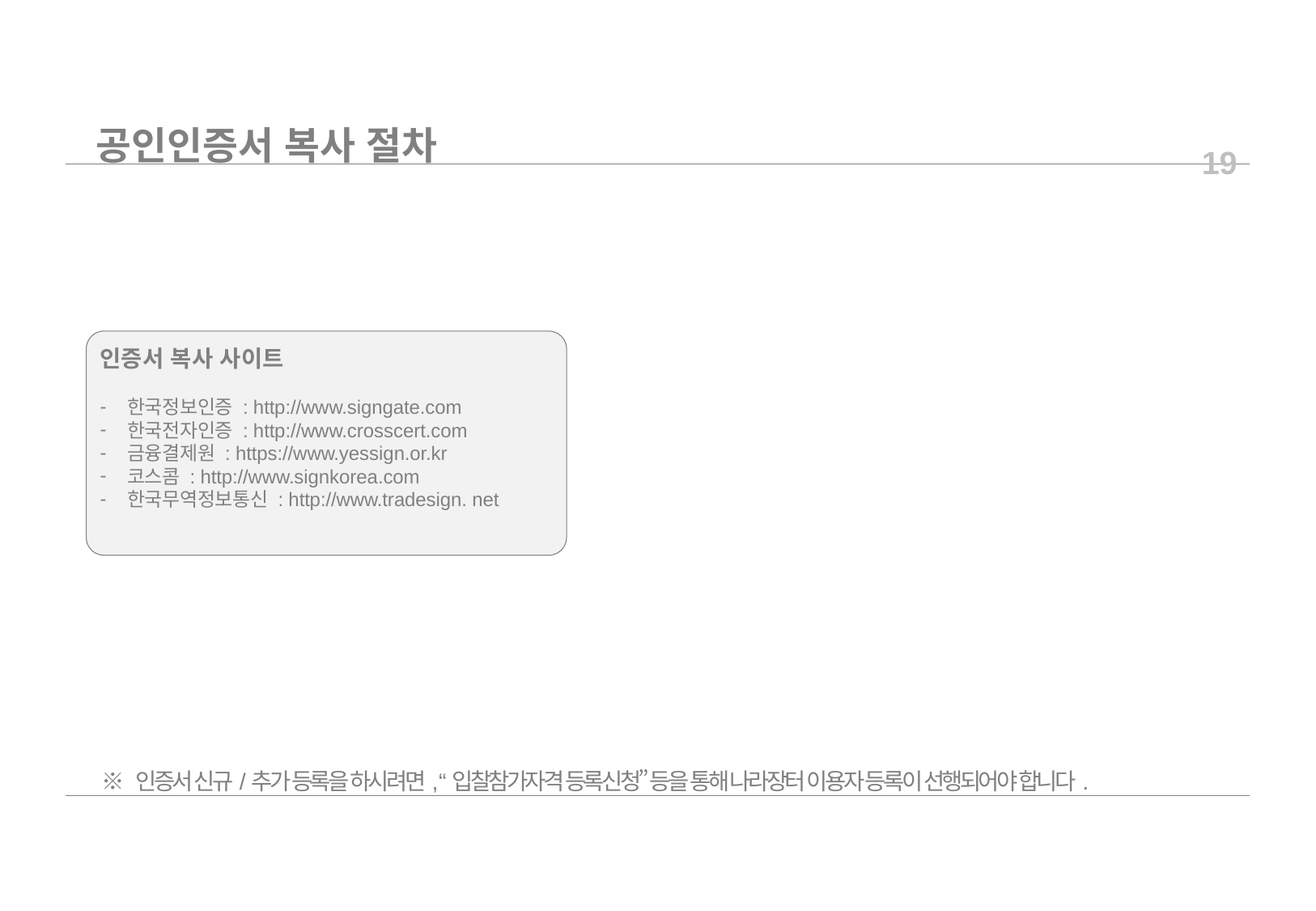

공인인증서 복사 절차
19

인증서 복사 사이트

한국정보인증 : http://www.signgate.com
한국전자인증 : http://www.crosscert.com
금융결제원 : https://www.yessign.or.kr
코스콤 : http://www.signkorea.com
한국무역정보통신 : http://www.tradesign. net
※ 인증서 신규/추가 등록을 하시려면, “입찰참가자격 등록신청” 등을 통해 나라장터 이용자 등록이 선행되어야 합니다.